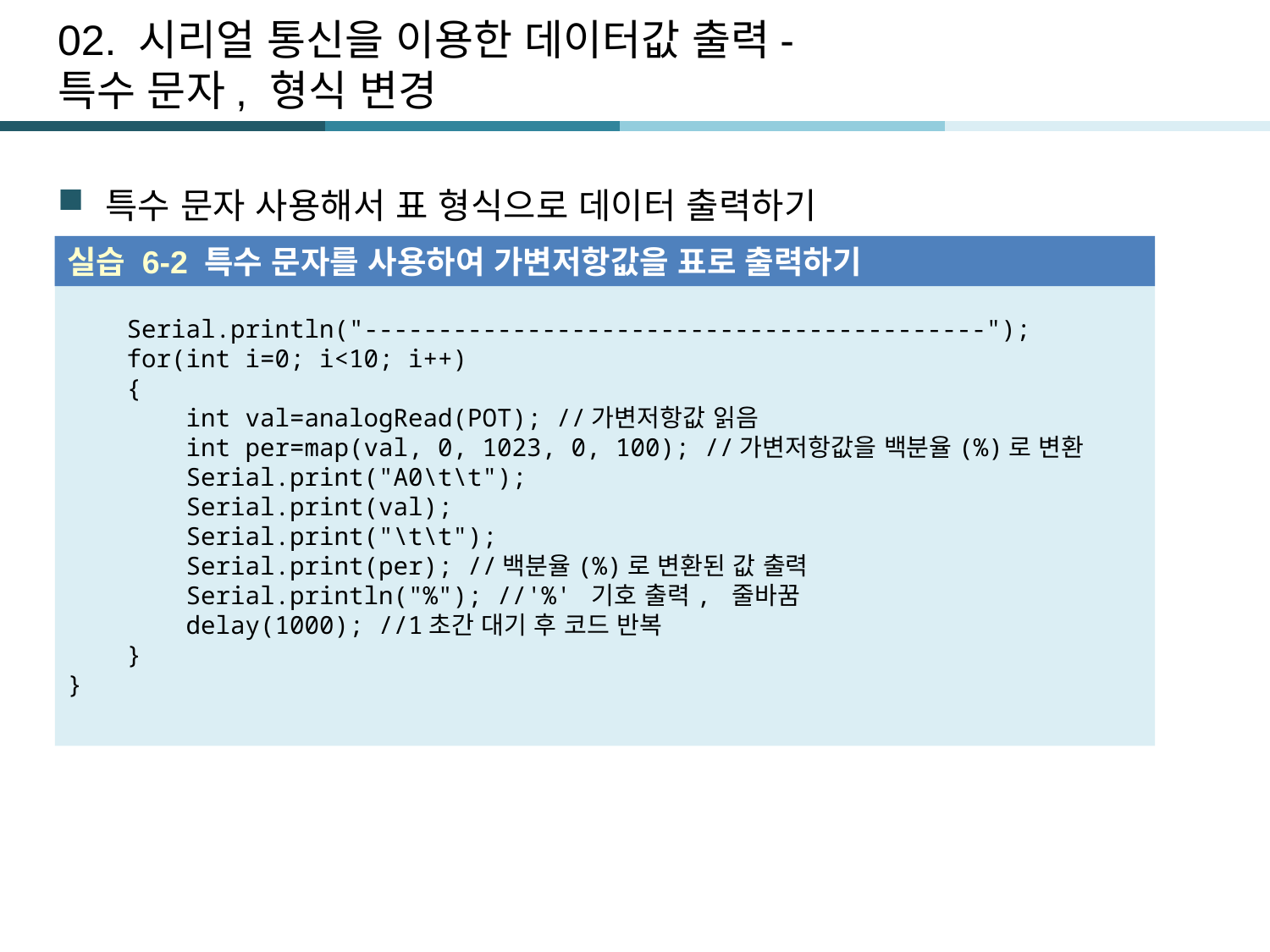

# 02. 시리얼 통신을 이용한 데이터값 출력- 특수 문자, 형식 변경
특수 문자 사용해서 표 형식으로 데이터 출력하기
실습 6-2 특수 문자를 사용하여 가변저항값을 표로 출력하기
    Serial.println("------------------------------------------");
    for(int i=0; i<10; i++)
    {
        int val=analogRead(POT); //가변저항값 읽음
        int per=map(val, 0, 1023, 0, 100); //가변저항값을 백분율(%)로 변환
        Serial.print("A0\t\t");
        Serial.print(val);
        Serial.print("\t\t");
        Serial.print(per); //백분율(%)로 변환된 값 출력
        Serial.println("%"); //'%' 기호 출력, 줄바꿈
        delay(1000); //1초간 대기 후 코드 반복
    }
}